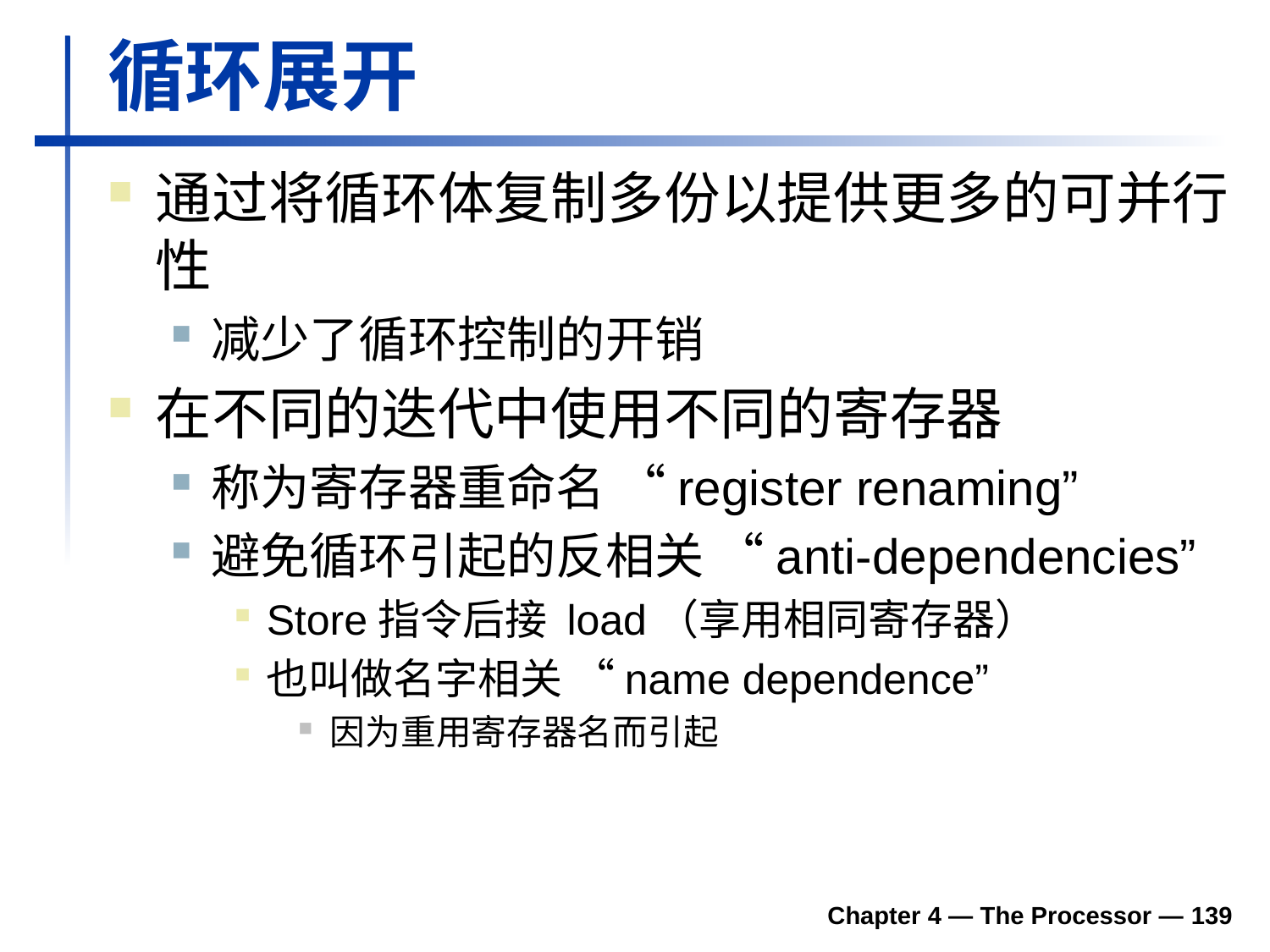

# 循环展开
通过将循环体复制多份以提供更多的可并行性
减少了循环控制的开销
在不同的迭代中使用不同的寄存器
称为寄存器重命名 “register renaming”
避免循环引起的反相关 “anti-dependencies”
Store指令后接 load（享用相同寄存器）
也叫做名字相关 “name dependence”
因为重用寄存器名而引起
Chapter 4 — The Processor — 139